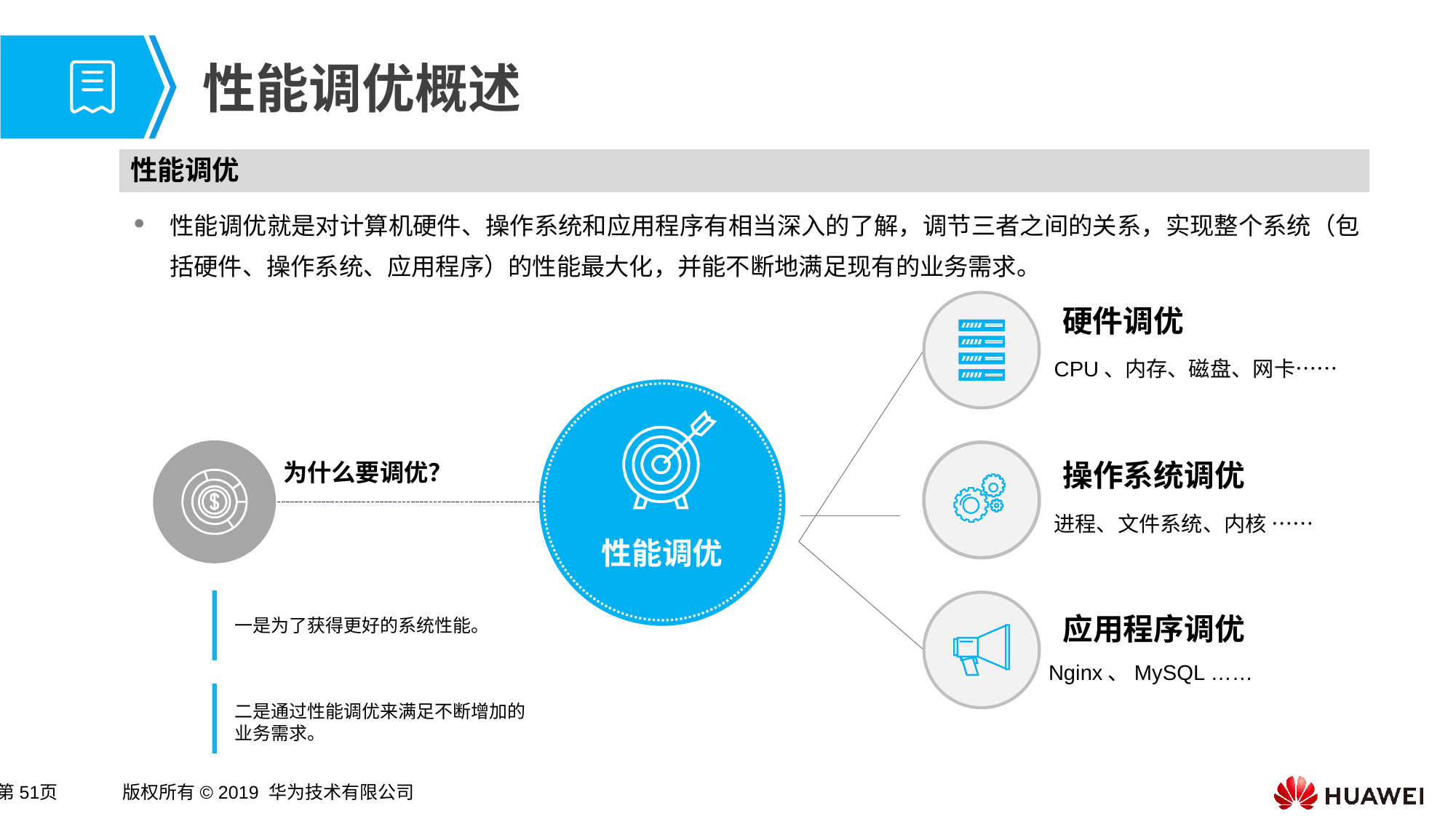

# 性能调优概述

性能调优
性能调优就是对计算机硬件、操作系统和应用程序有相当深入的了解，调节三者之间的关系，实现整个系统（包括硬件、操作系统、应用程序）的性能最大化，并能不断地满足现有的业务需求。

硬件调优
CPU、内存、磁盘、网卡……

操作系统调优
进程、文件系统、内核 ……
为什么要调优？

性能调优

一是为了获得更好的系统性能。

应用程序调优
Nginx、MySQL ……

二是通过性能调优来满足不断增加的业务需求。